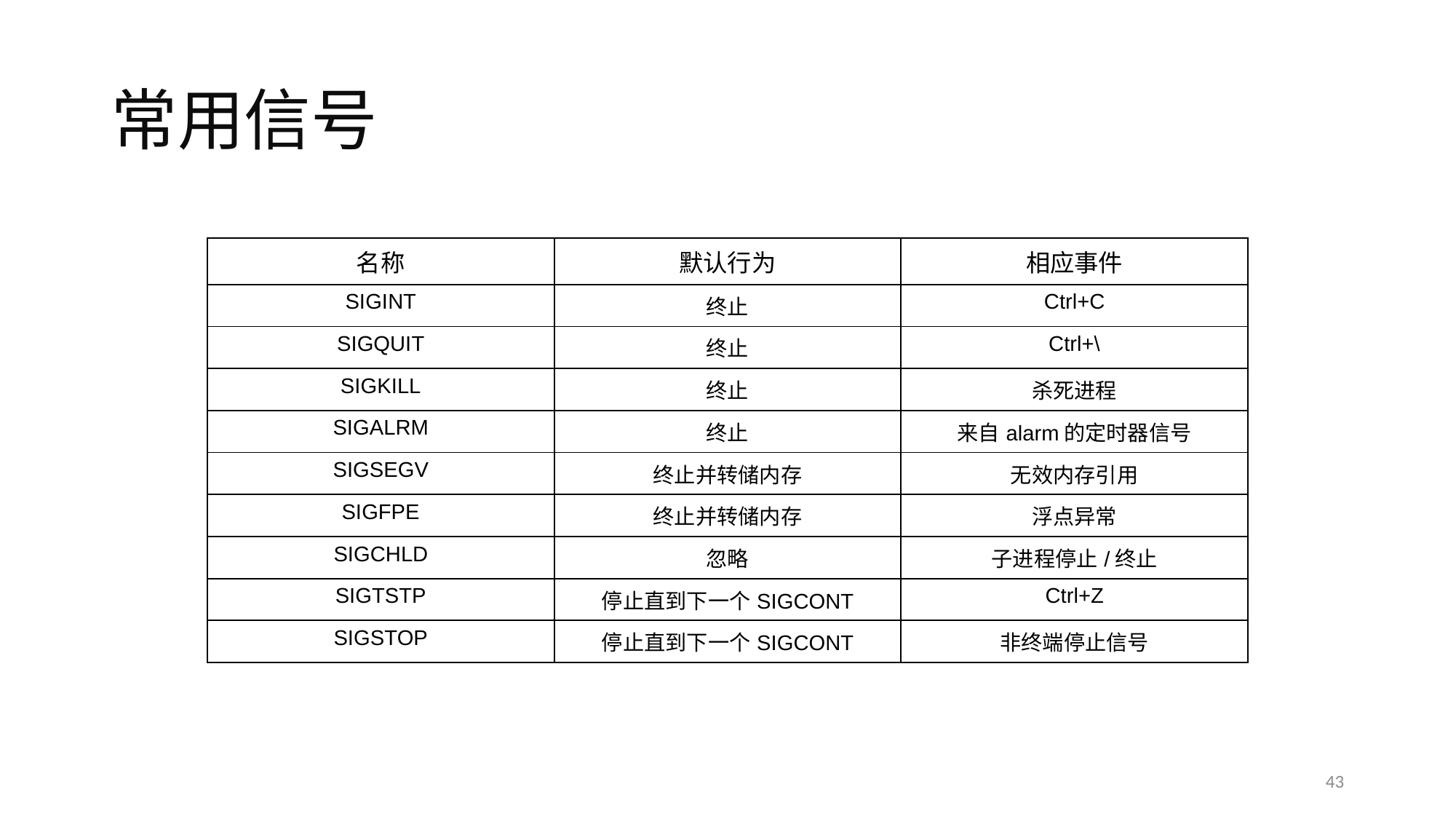

# 常用信号
| 名称 | 默认行为 | 相应事件 |
| --- | --- | --- |
| SIGINT | 终止 | Ctrl+C |
| SIGQUIT | 终止 | Ctrl+\ |
| SIGKILL | 终止 | 杀死进程 |
| SIGALRM | 终止 | 来自alarm的定时器信号 |
| SIGSEGV | 终止并转储内存 | 无效内存引用 |
| SIGFPE | 终止并转储内存 | 浮点异常 |
| SIGCHLD | 忽略 | 子进程停止/终止 |
| SIGTSTP | 停止直到下一个SIGCONT | Ctrl+Z |
| SIGSTOP | 停止直到下一个SIGCONT | 非终端停止信号 |
43